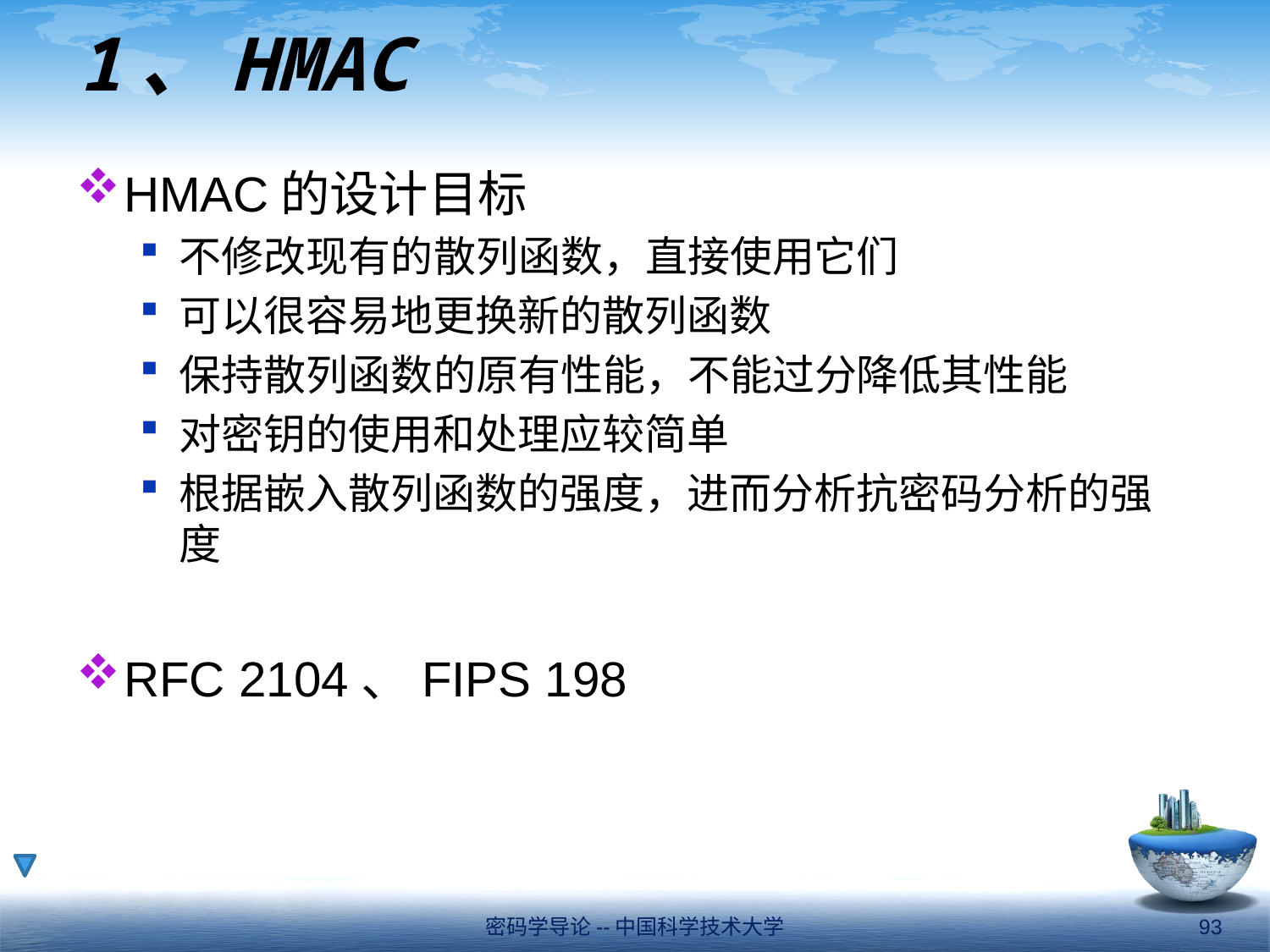

# 1、HMAC
HMAC的设计目标
不修改现有的散列函数，直接使用它们
可以很容易地更换新的散列函数
保持散列函数的原有性能，不能过分降低其性能
对密钥的使用和处理应较简单
根据嵌入散列函数的强度，进而分析抗密码分析的强度

RFC 2104、FIPS 198

密码学导论--中国科学技术大学
93